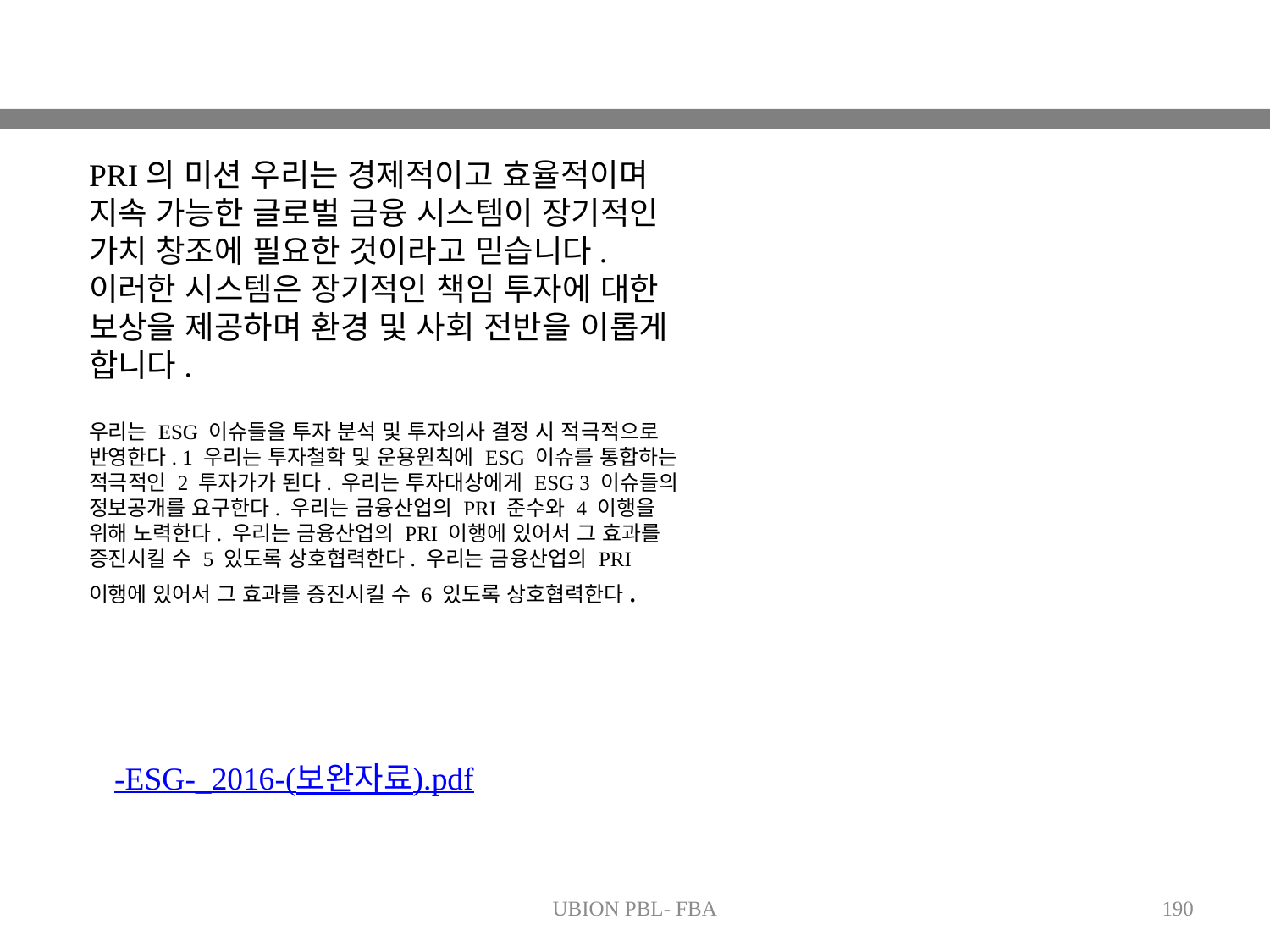

PRI의 미션 우리는 경제적이고 효율적이며 지속 가능한 글로벌 금융 시스템이 장기적인 가치 창조에 필요한 것이라고 믿습니다. 이러한 시스템은 장기적인 책임 투자에 대한 보상을 제공하며 환경 및 사회 전반을 이롭게 합니다.
우리는 ESG 이슈들을 투자 분석 및 투자의사 결정 시 적극적으로 반영한다. 1 우리는 투자철학 및 운용원칙에 ESG 이슈를 통합하는 적극적인 2 투자가가 된다. 우리는 투자대상에게 ESG 3 이슈들의 정보공개를 요구한다. 우리는 금융산업의 PRI 준수와 4 이행을 위해 노력한다. 우리는 금융산업의 PRI 이행에 있어서 그 효과를 증진시킬 수 5 있도록 상호협력한다. 우리는 금융산업의 PRI 이행에 있어서 그 효과를 증진시킬 수 6 있도록 상호협력한다.
-ESG-_2016-(보완자료).pdf
UBION PBL- FBA
190